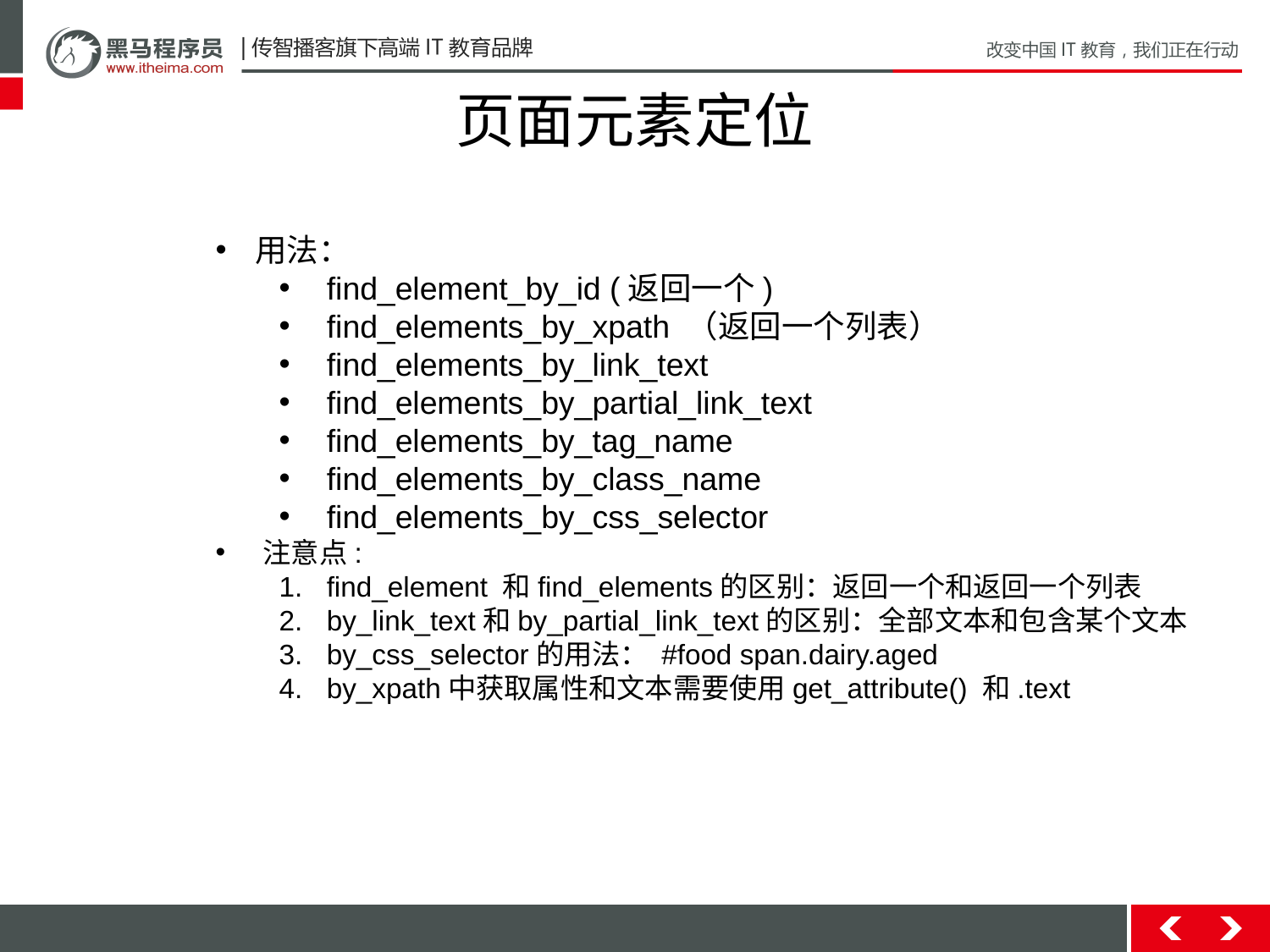

# 页面元素定位
用法：
find_element_by_id (返回一个)
find_elements_by_xpath （返回一个列表）
find_elements_by_link_text
find_elements_by_partial_link_text
find_elements_by_tag_name
find_elements_by_class_name
find_elements_by_css_selector
注意点:
find_element 和find_elements的区别：返回一个和返回一个列表
by_link_text和by_partial_link_text的区别：全部文本和包含某个文本
by_css_selector的用法： #food span.dairy.aged
by_xpath中获取属性和文本需要使用get_attribute() 和.text